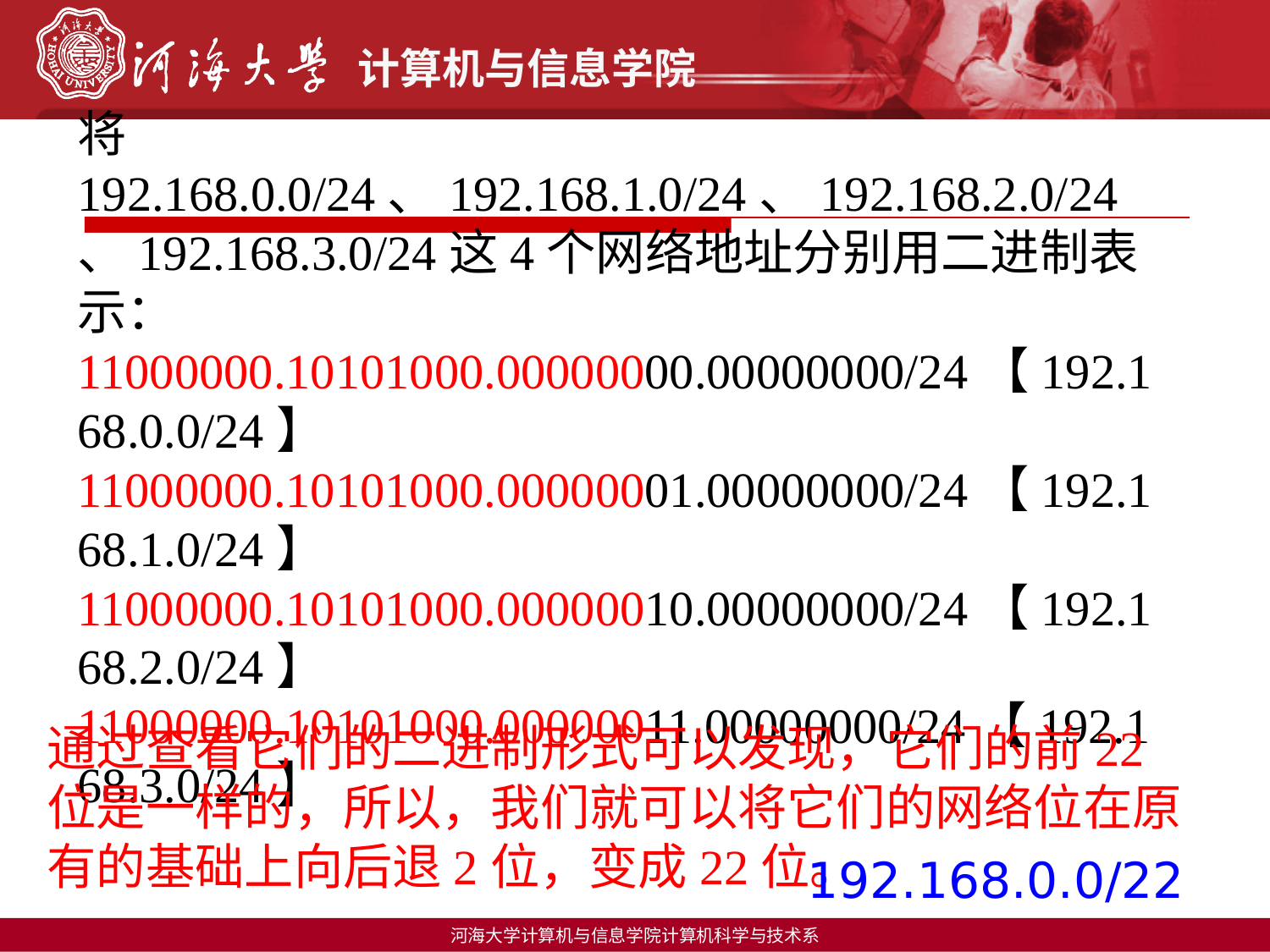

将192.168.0.0/24、192.168.1.0/24、192.168.2.0/24、192.168.3.0/24这4个网络地址分别用二进制表示：
11000000.10101000.00000000.00000000/24【192.168.0.0/24】
11000000.10101000.00000001.00000000/24【192.168.1.0/24】
11000000.10101000.00000010.00000000/24【192.168.2.0/24】
11000000.10101000.00000011.00000000/24【192.168.3.0/24】
通过查看它们的二进制形式可以发现，它们的前22位是一样的，所以，我们就可以将它们的网络位在原有的基础上向后退2位，变成22位。
192.168.0.0/22